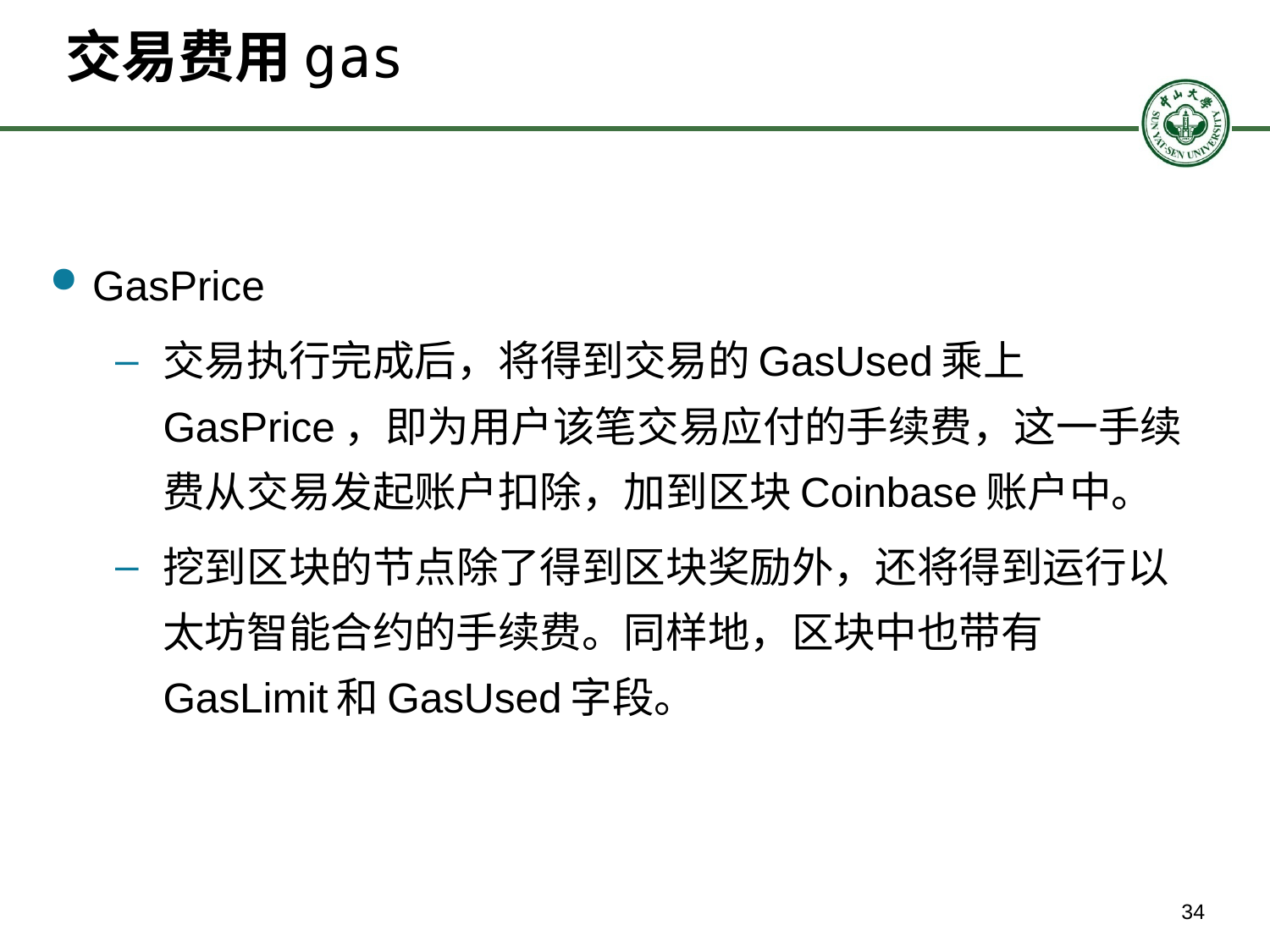

# 交易费用gas
GasPrice
交易执行完成后，将得到交易的GasUsed乘上GasPrice，即为用户该笔交易应付的手续费，这一手续费从交易发起账户扣除，加到区块Coinbase账户中。
挖到区块的节点除了得到区块奖励外，还将得到运行以太坊智能合约的手续费。同样地，区块中也带有GasLimit和GasUsed字段。